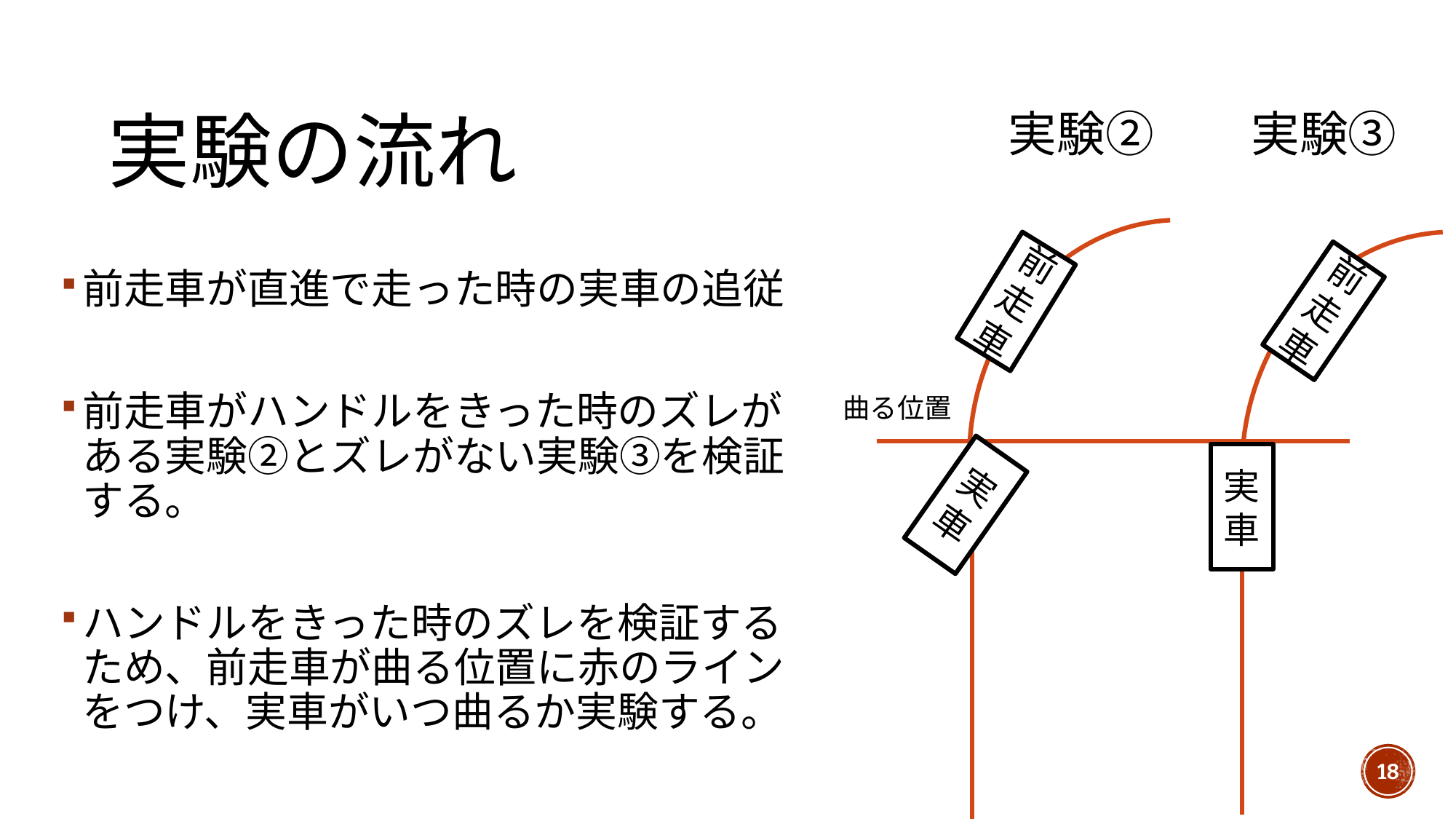

# 実験の流れ
実験②　　実験③
前走車

前走車

前走車が直進で走った時の実車の追従

前走車がハンドルをきった時のズレがある実験②とズレがない実験③を検証する。

ハンドルをきった時のズレを検証するため、前走車が曲る位置に赤のラインをつけ、実車がいつ曲るか実験する。

曲る位置
実車
実車
18